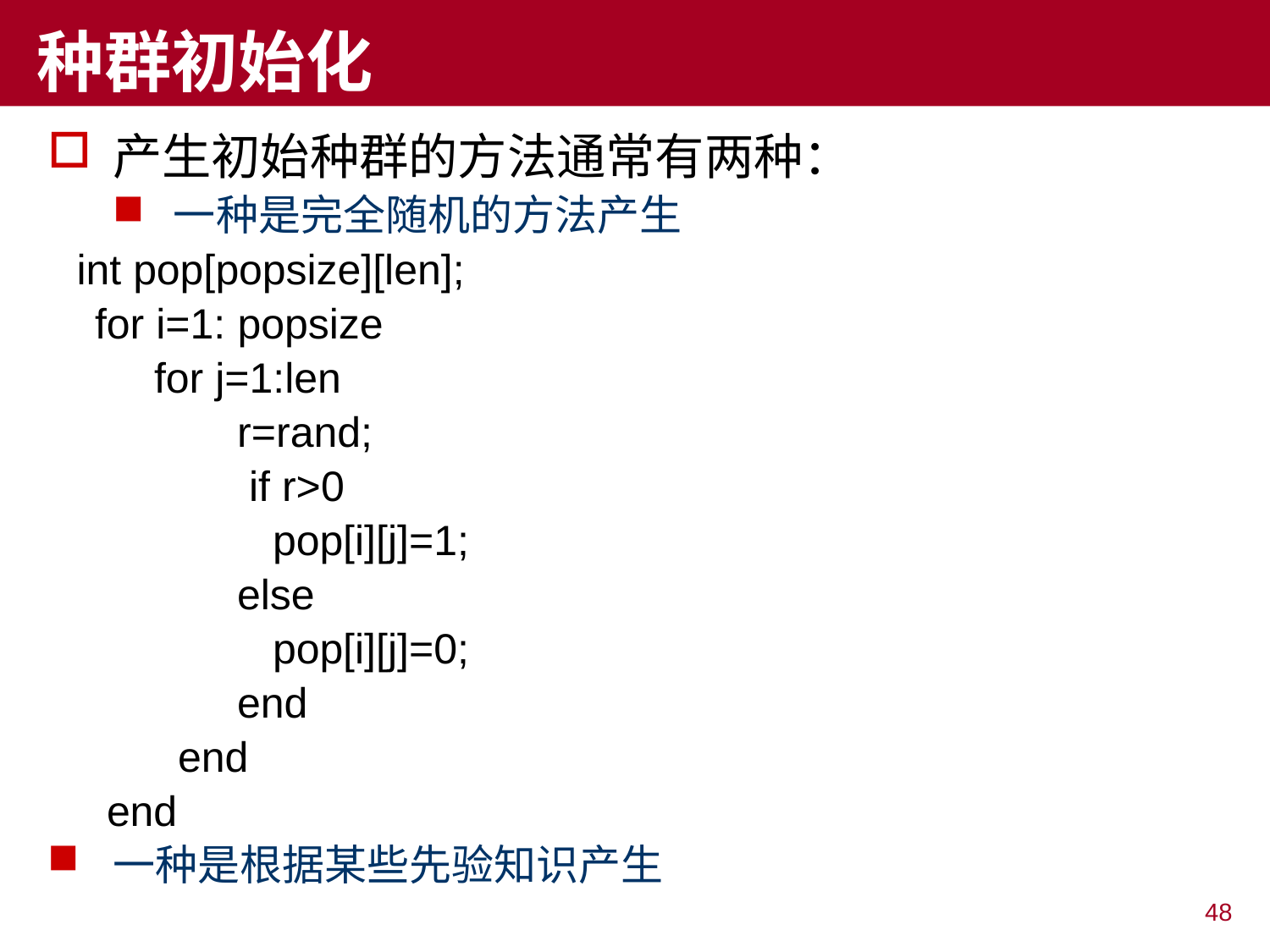

# 种群初始化
产生初始种群的方法通常有两种：
一种是完全随机的方法产生
   int pop[popsize][len];
    for i=1: popsize
         for j=1:len
                r=rand;
                 if r>0
                   pop[i][j]=1;
                else
                   pop[i][j]=0;
                end
           end
     end
一种是根据某些先验知识产生

48